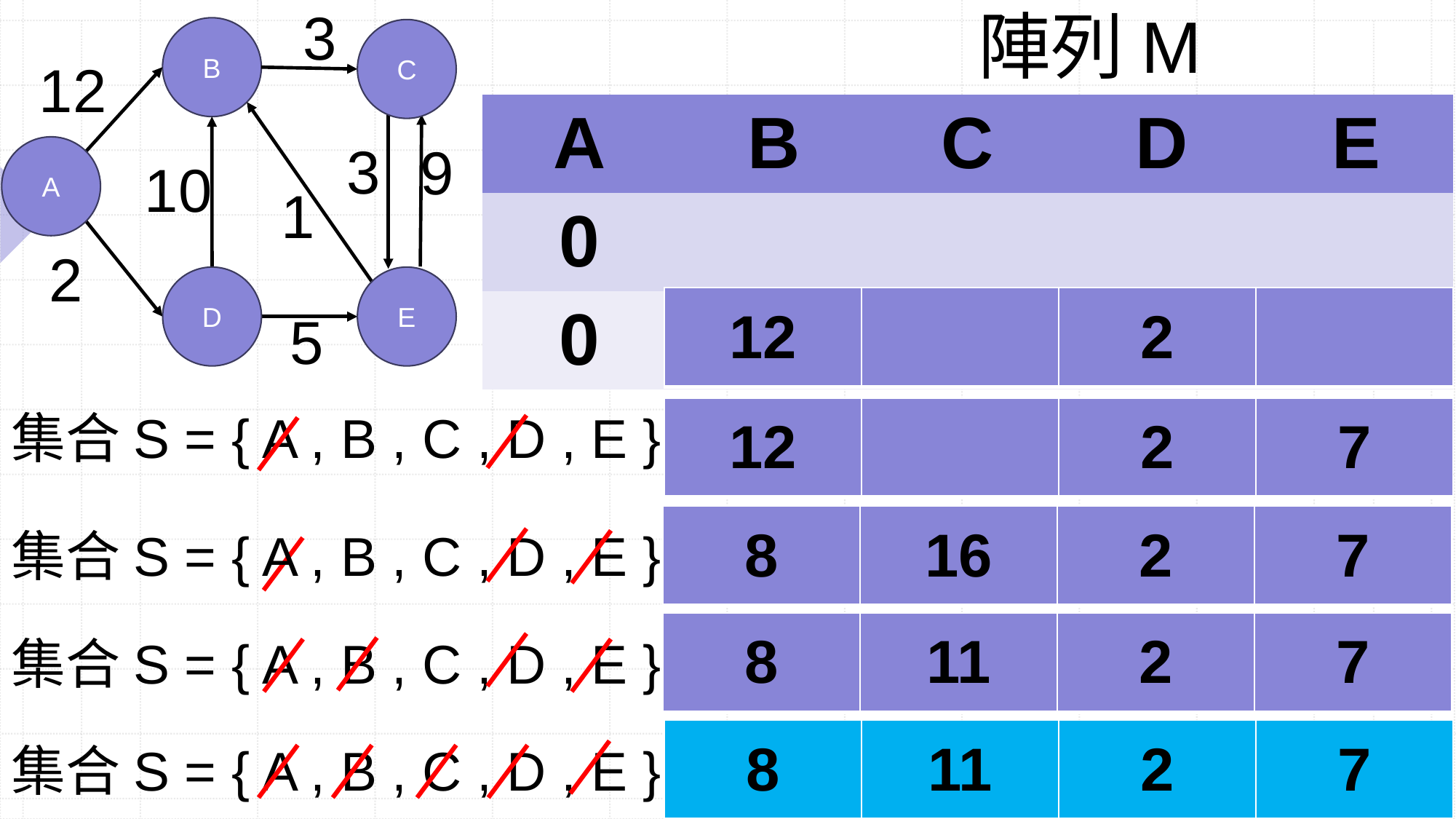

3
陣列M
B
C
A
D
E
12
| A | B | C | D | E |
| --- | --- | --- | --- | --- |
| 0 |  |  |  |  |
| 0 |  |  |  |  |
3
9
10
1
2
| 12 |  | 2 |  |
| --- | --- | --- | --- |
5
| 12 |  | 2 | 7 |
| --- | --- | --- | --- |
集合S = { A , B , C , D , E }
| 8 | 16 | 2 | 7 |
| --- | --- | --- | --- |
集合S = { A , B , C , D , E }
| 8 | 11 | 2 | 7 |
| --- | --- | --- | --- |
集合S = { A , B , C , D , E }
| 8 | 11 | 2 | 7 |
| --- | --- | --- | --- |
集合S = { A , B , C , D , E }